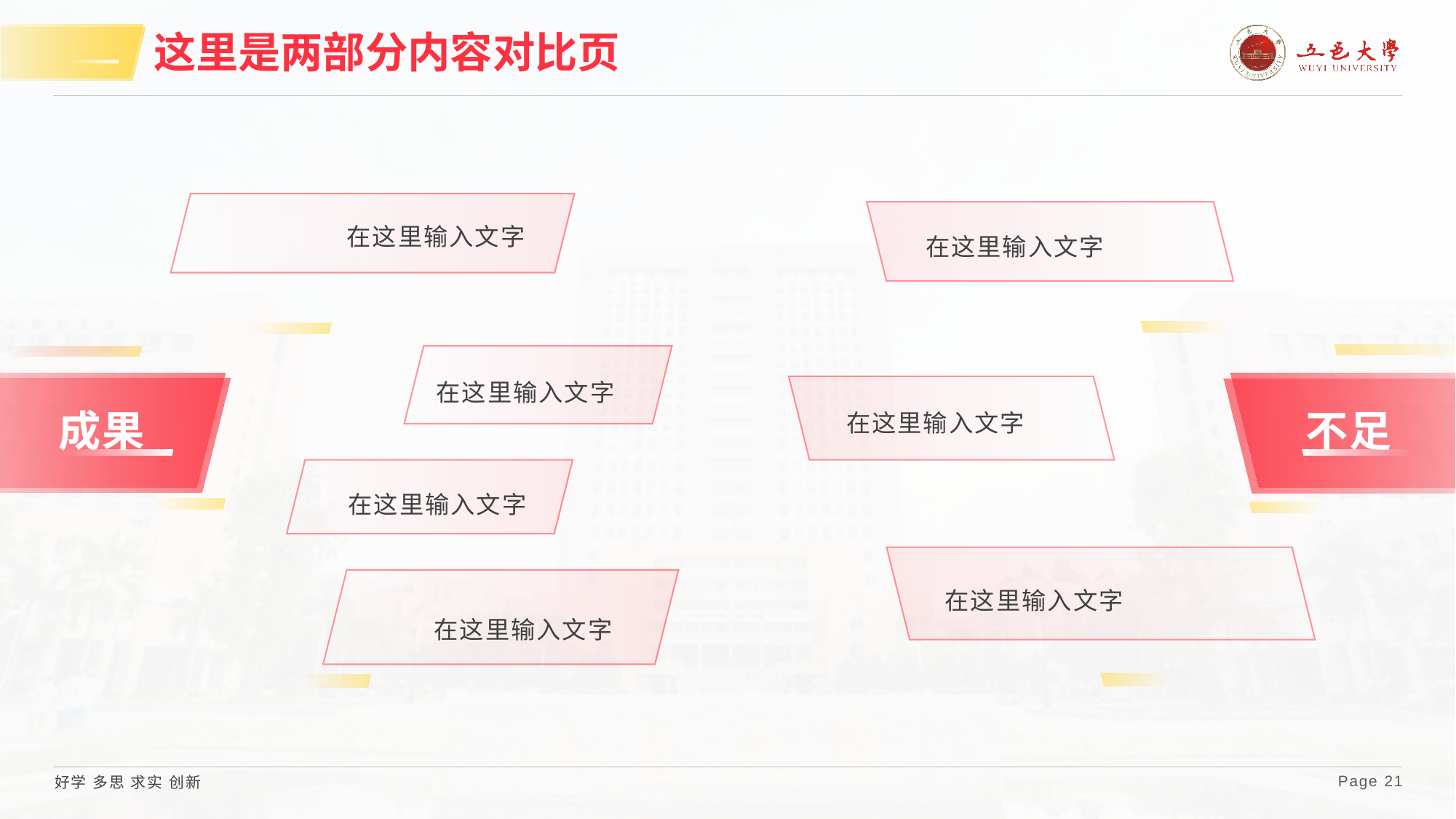

# 这里是两部分内容对比页

在这里输入文字
在这里输入文字

在这里输入文字

成果
不足

在这里输入文字

在这里输入文字

在这里输入文字

在这里输入文字